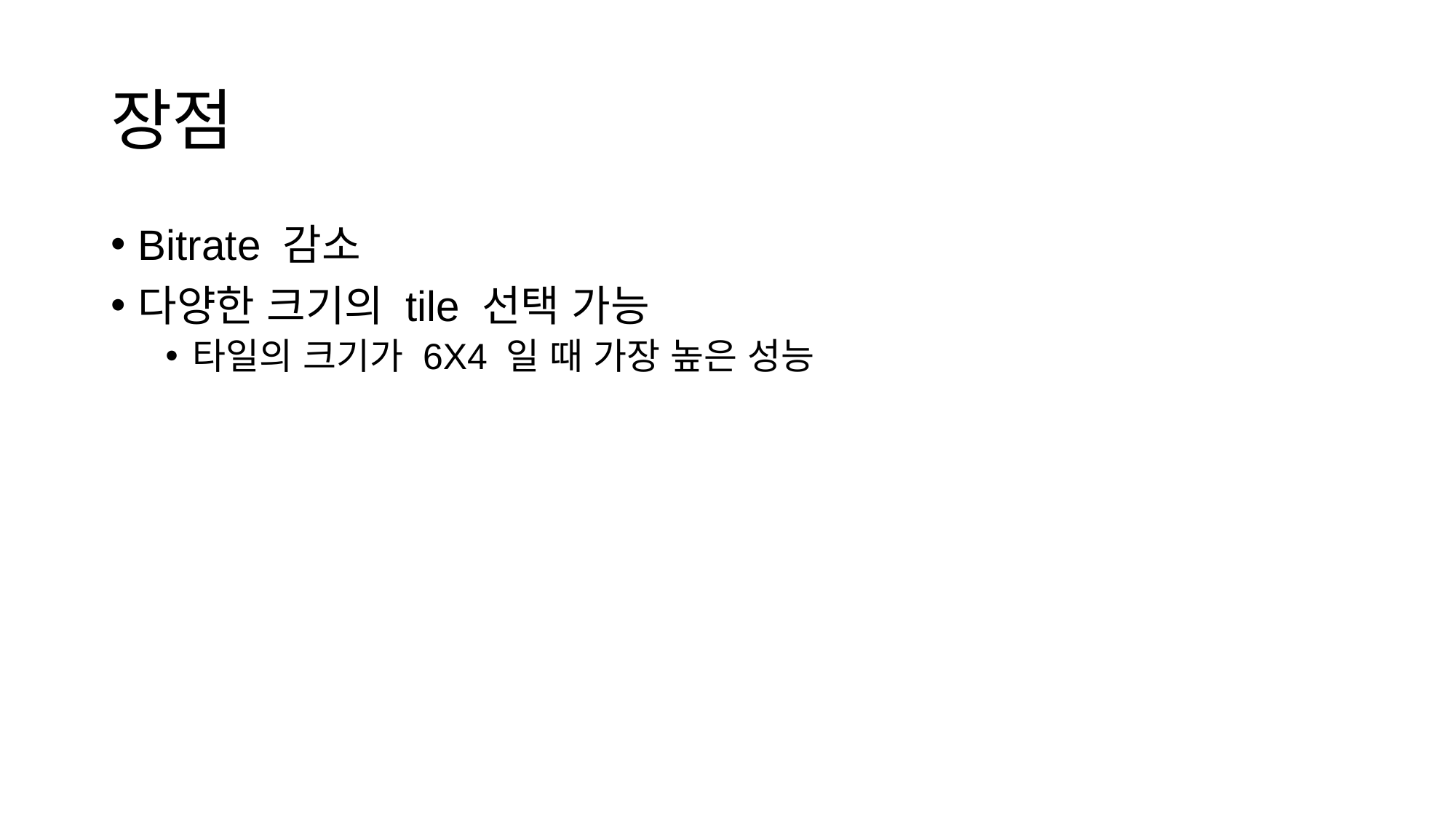

# 장점
Bitrate 감소
다양한 크기의 tile 선택 가능
타일의 크기가 6X4 일 때 가장 높은 성능